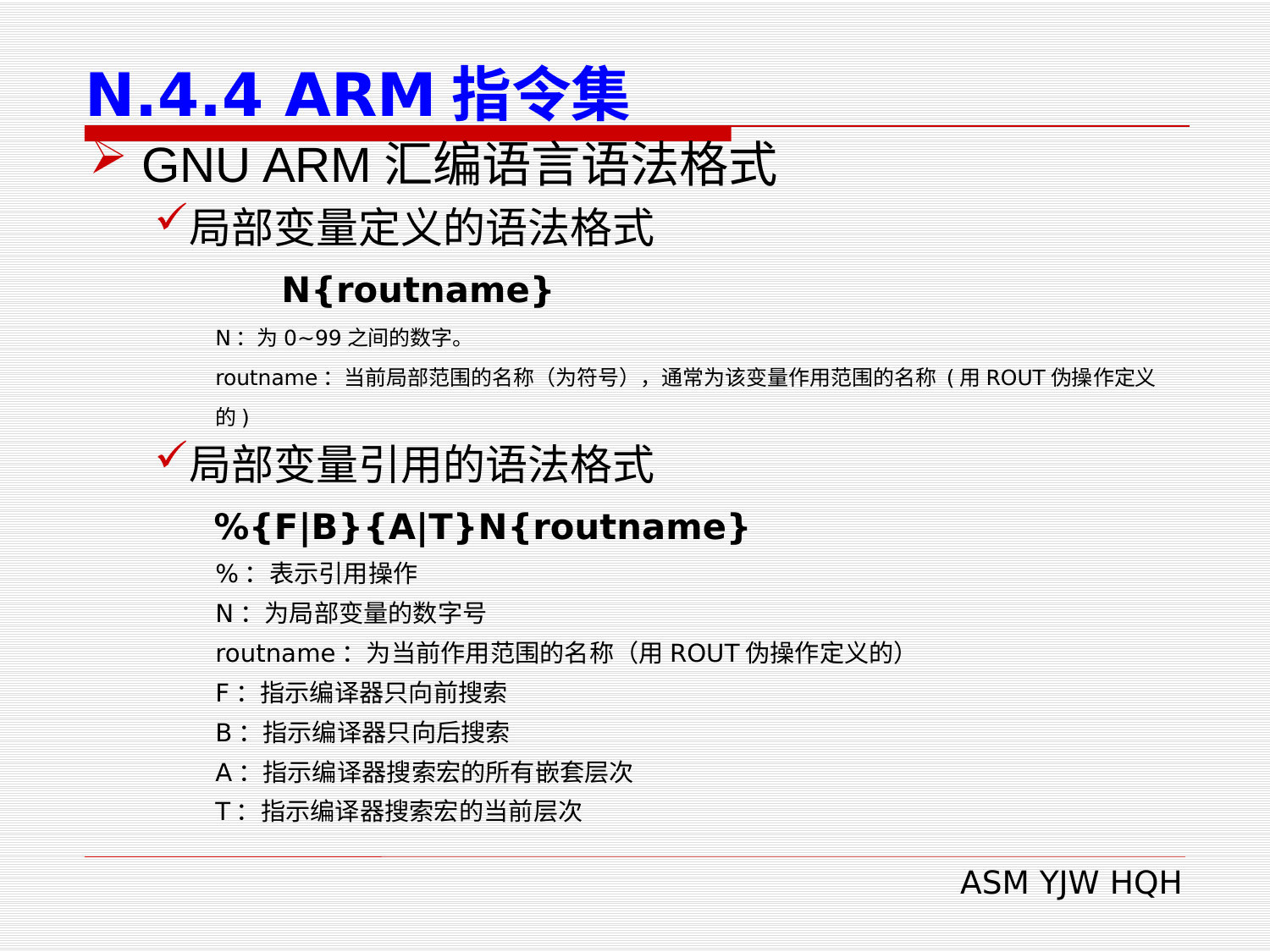

# N.4.4 ARM指令集
 GNU ARM汇编语言语法格式
局部变量定义的语法格式
	N{routname}
N：为0~99之间的数字。
routname：当前局部范围的名称（为符号），通常为该变量作用范围的名称 (用ROUT伪操作定义的)
局部变量引用的语法格式
    %{F|B}{A|T}N{routname}
%：表示引用操作
N：为局部变量的数字号
routname：为当前作用范围的名称（用ROUT伪操作定义的）
F：指示编译器只向前搜索
B：指示编译器只向后搜索
A：指示编译器搜索宏的所有嵌套层次
T：指示编译器搜索宏的当前层次